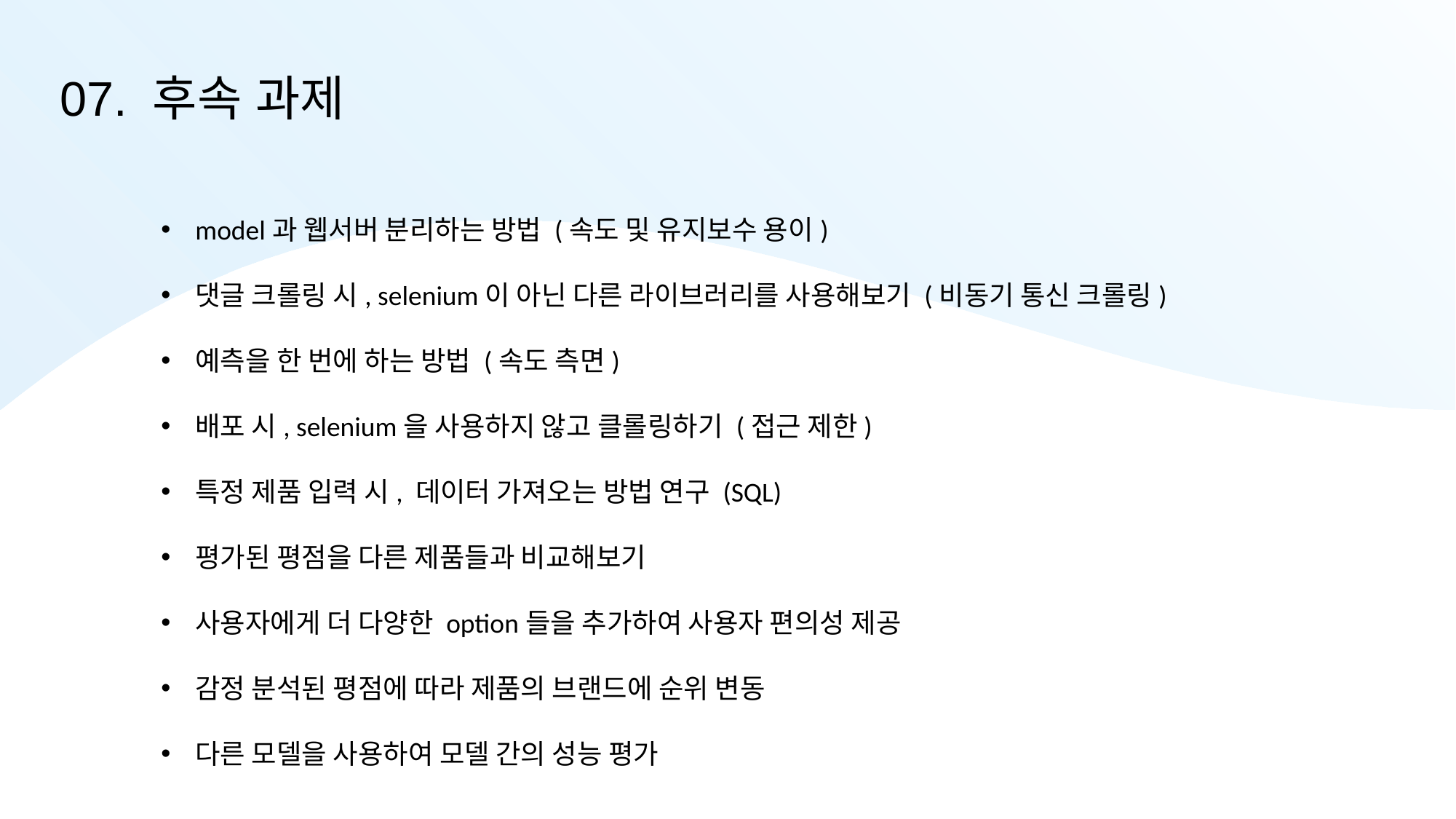

# 07. 후속 과제
model과 웹서버 분리하는 방법 (속도 및 유지보수 용이)
댓글 크롤링 시, selenium이 아닌 다른 라이브러리를 사용해보기 (비동기 통신 크롤링)
예측을 한 번에 하는 방법 (속도 측면)
배포 시, selenium을 사용하지 않고 클롤링하기 (접근 제한)
특정 제품 입력 시, 데이터 가져오는 방법 연구 (SQL)
평가된 평점을 다른 제품들과 비교해보기
사용자에게 더 다양한 option들을 추가하여 사용자 편의성 제공
감정 분석된 평점에 따라 제품의 브랜드에 순위 변동
다른 모델을 사용하여 모델 간의 성능 평가